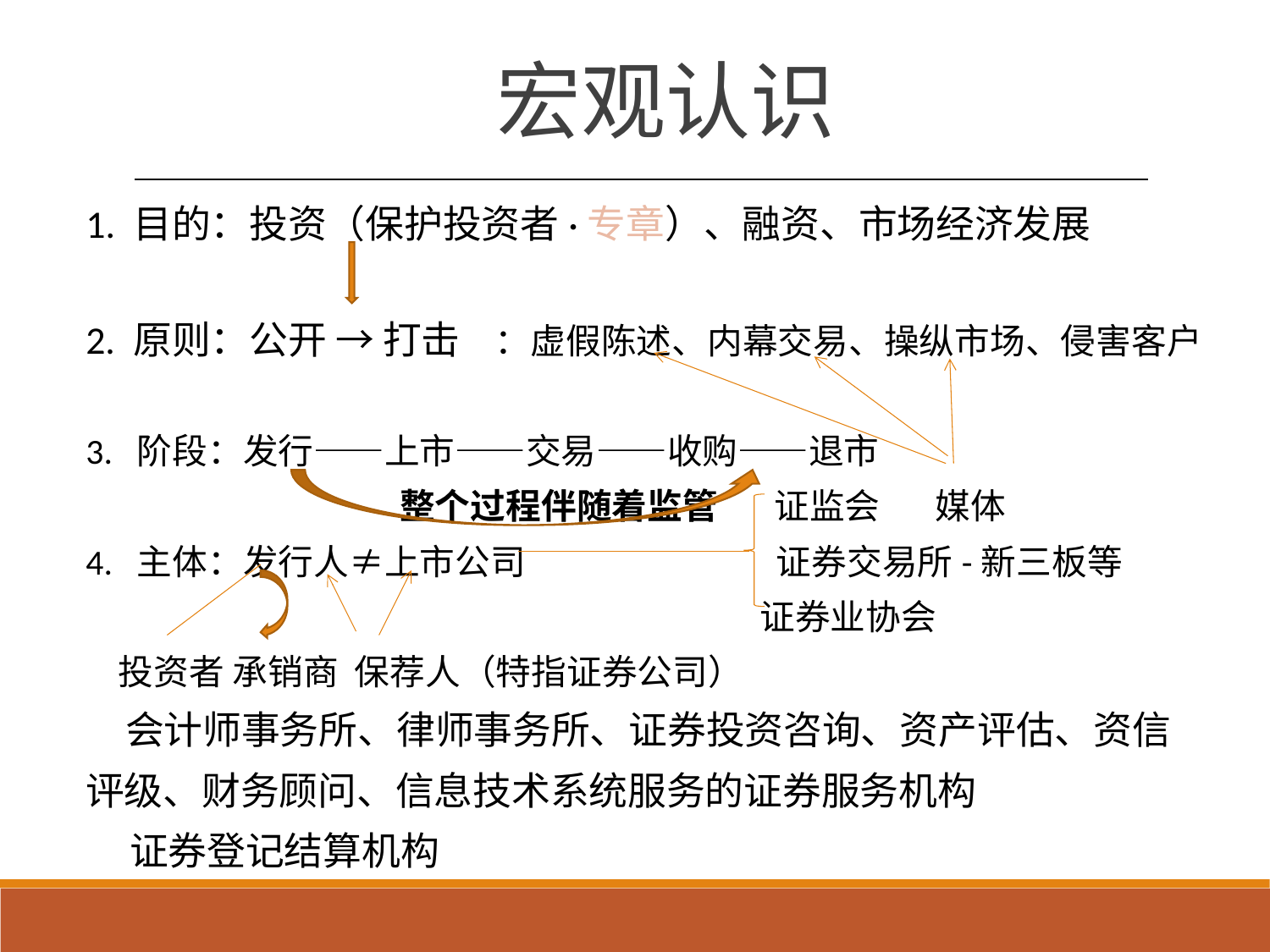

宏观认识
1. 目的：投资（保护投资者·专章）、融资、市场经济发展

2. 原则：公开 → 打击    ：虚假陈述、内幕交易、操纵市场、侵害客户

3.  阶段：发行——上市——交易——收购——退市
                                      整个过程伴随着监管       证监会       媒体
4.  主体：发行人≠上市公司                                证券交易所-新三板等
                                                                                     证券业协会
   投资者 承销商  保荐人（特指证券公司）
    会计师事务所、律师事务所、证券投资咨询、资产评估、资信评级、财务顾问、信息技术系统服务的证券服务机构
    证券登记结算机构